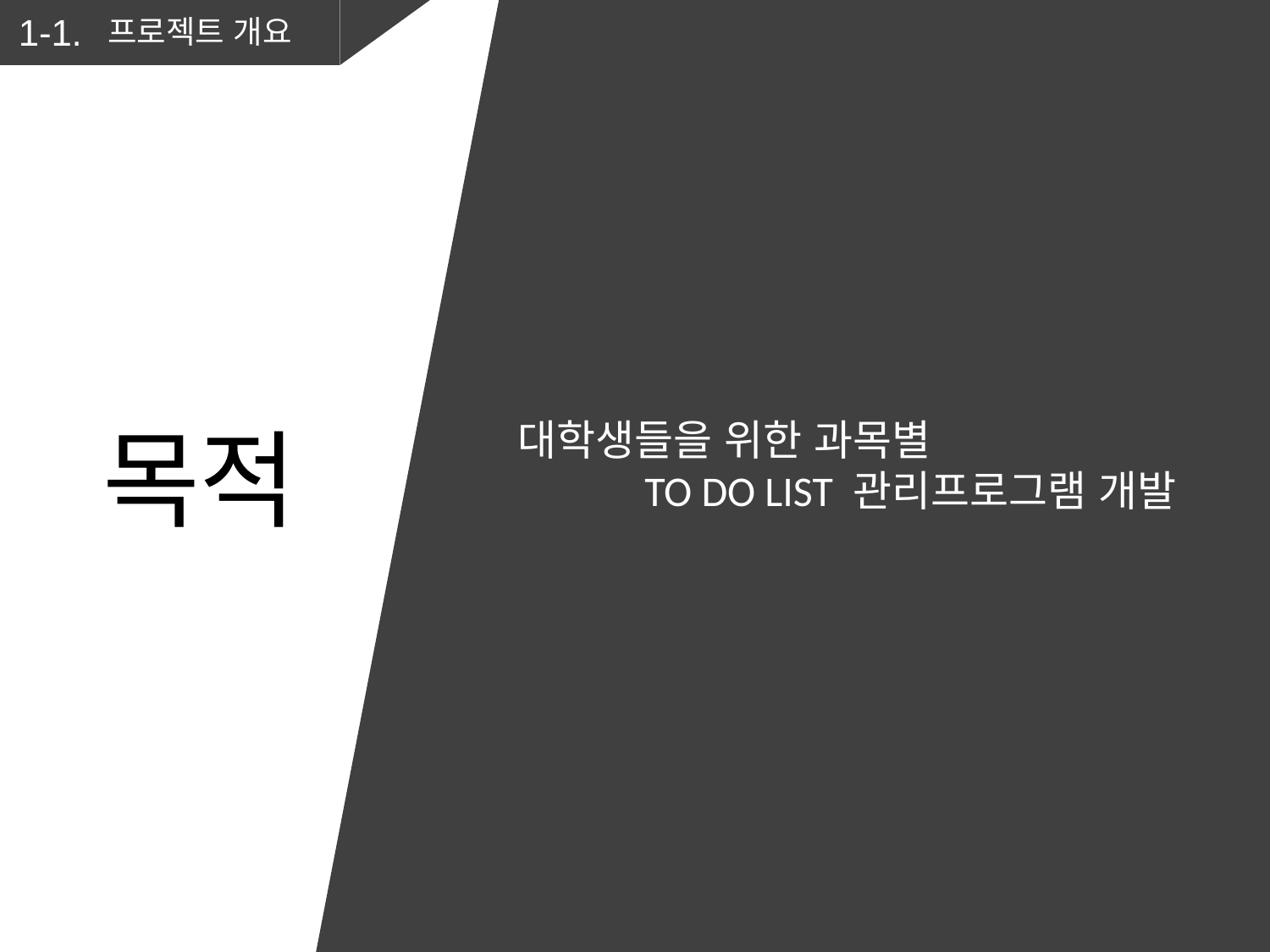

1-1.
프로젝트 개요
대학생들을 위한 과목별
	TO DO LIST 관리프로그램 개발
목적